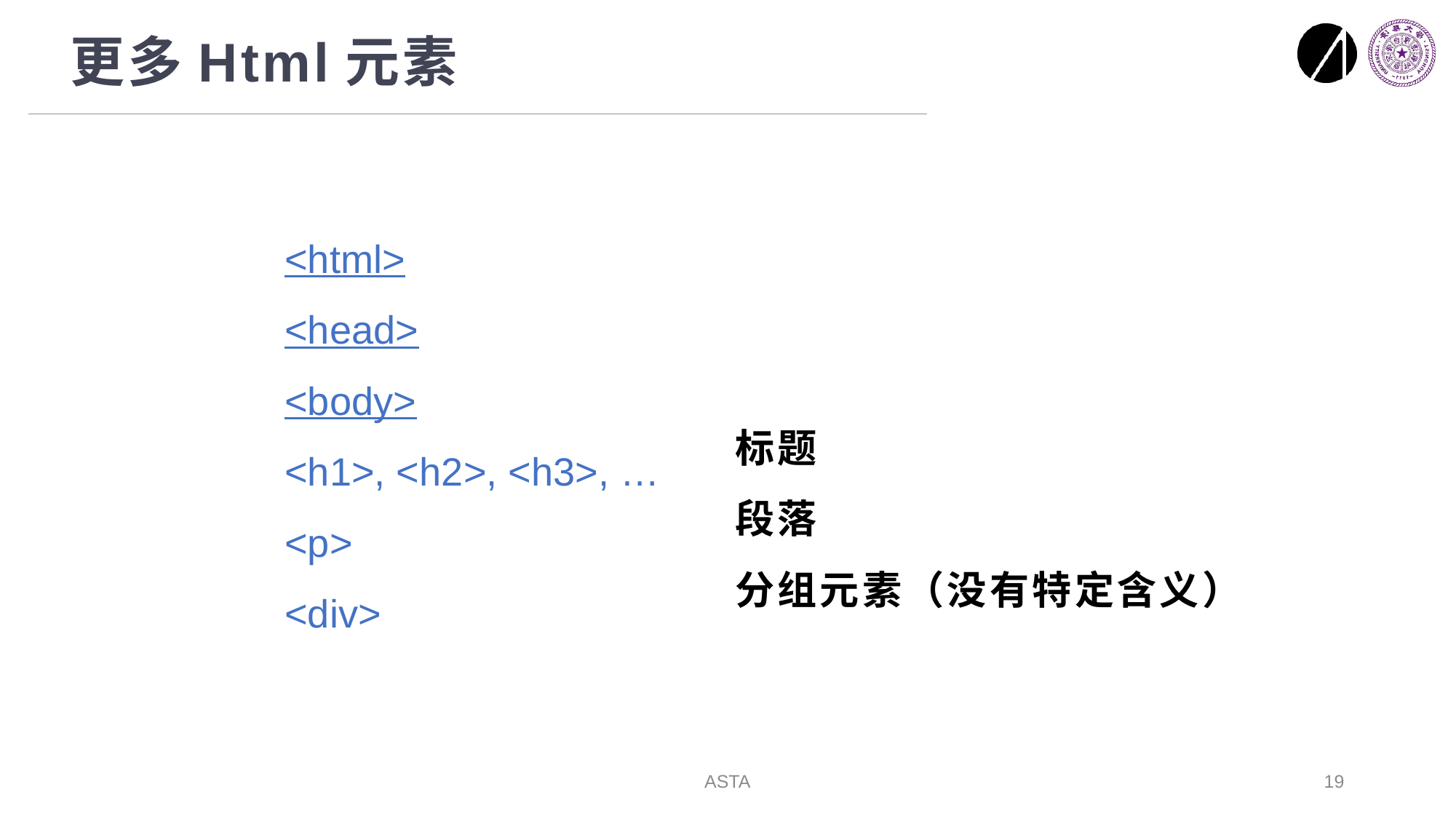

# 更多Html元素
<html>
<head>
<body>
<h1>, <h2>, <h3>, …
<p>
<div>

标题
段落
分组元素（没有特定含义）
ASTA
19